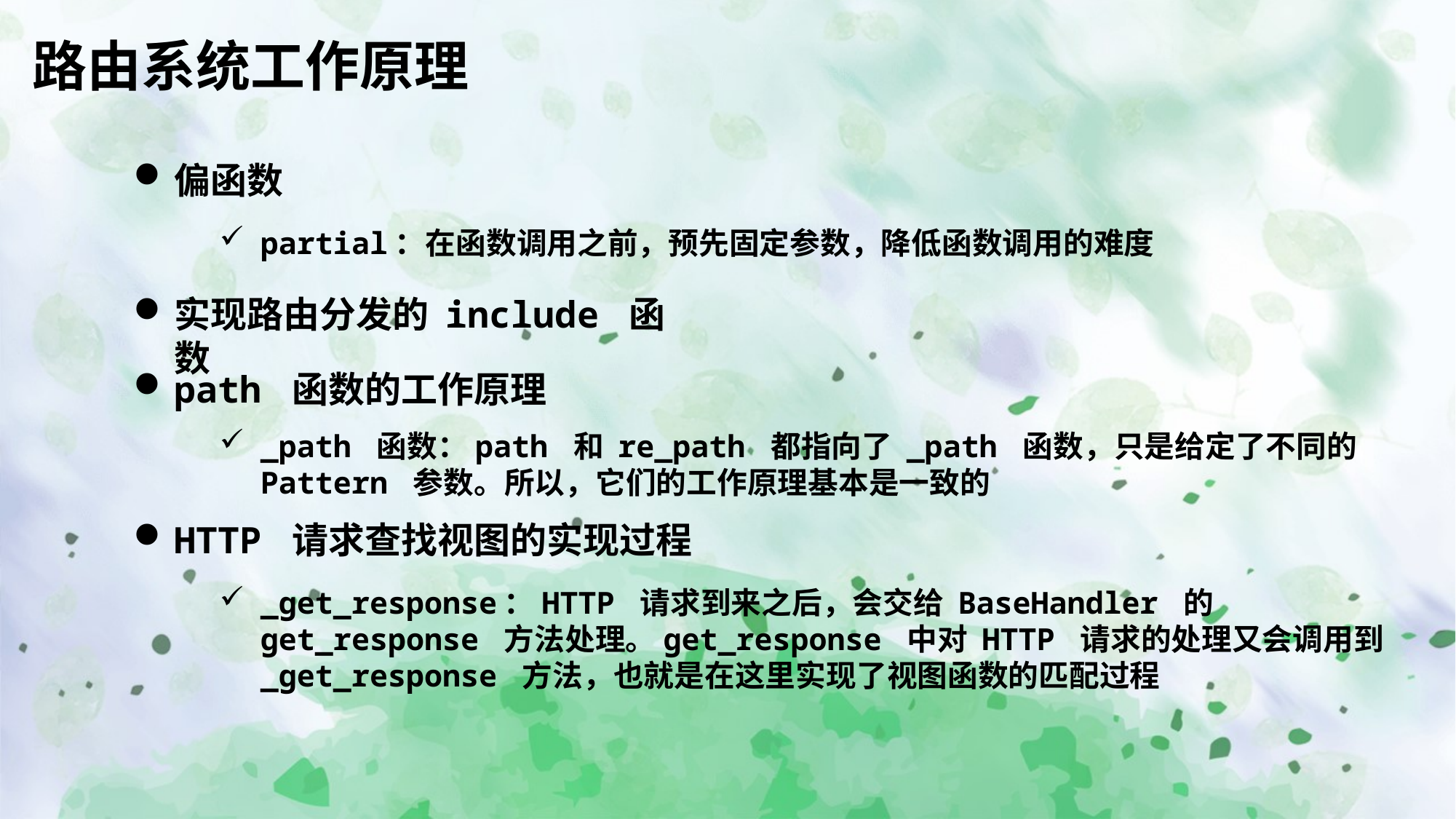

路由系统工作原理
偏函数
partial：在函数调用之前，预先固定参数，降低函数调用的难度
实现路由分发的 include 函数
path 函数的工作原理
_path 函数：path 和 re_path 都指向了 _path 函数，只是给定了不同的 Pattern 参数。所以，它们的工作原理基本是一致的
HTTP 请求查找视图的实现过程
_get_response：HTTP 请求到来之后，会交给 BaseHandler 的 get_response 方法处理。get_response 中对 HTTP 请求的处理又会调用到 _get_response 方法，也就是在这里实现了视图函数的匹配过程